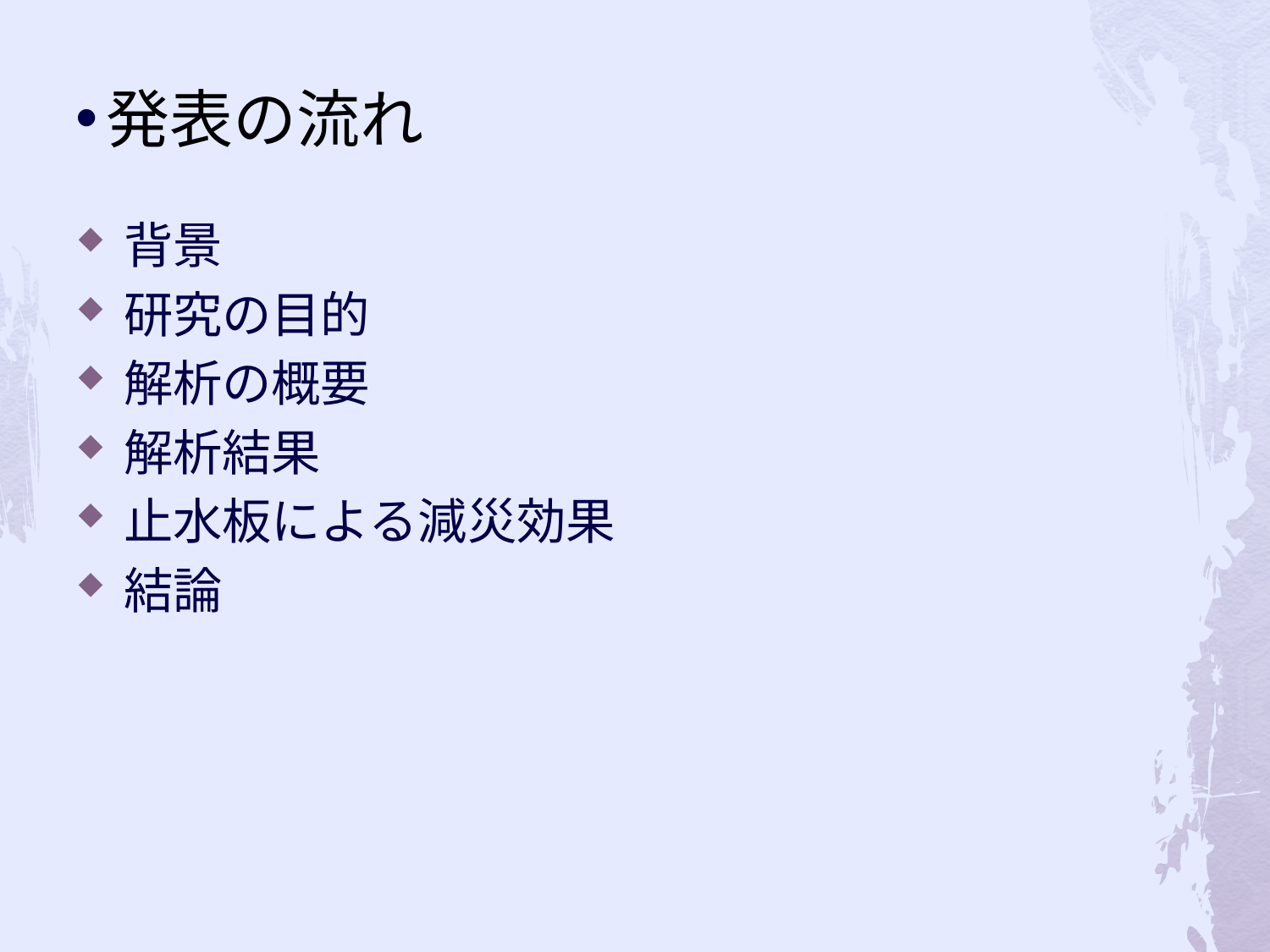

# 発表の流れ
背景
研究の目的
解析の概要
解析結果
止水板による減災効果
結論